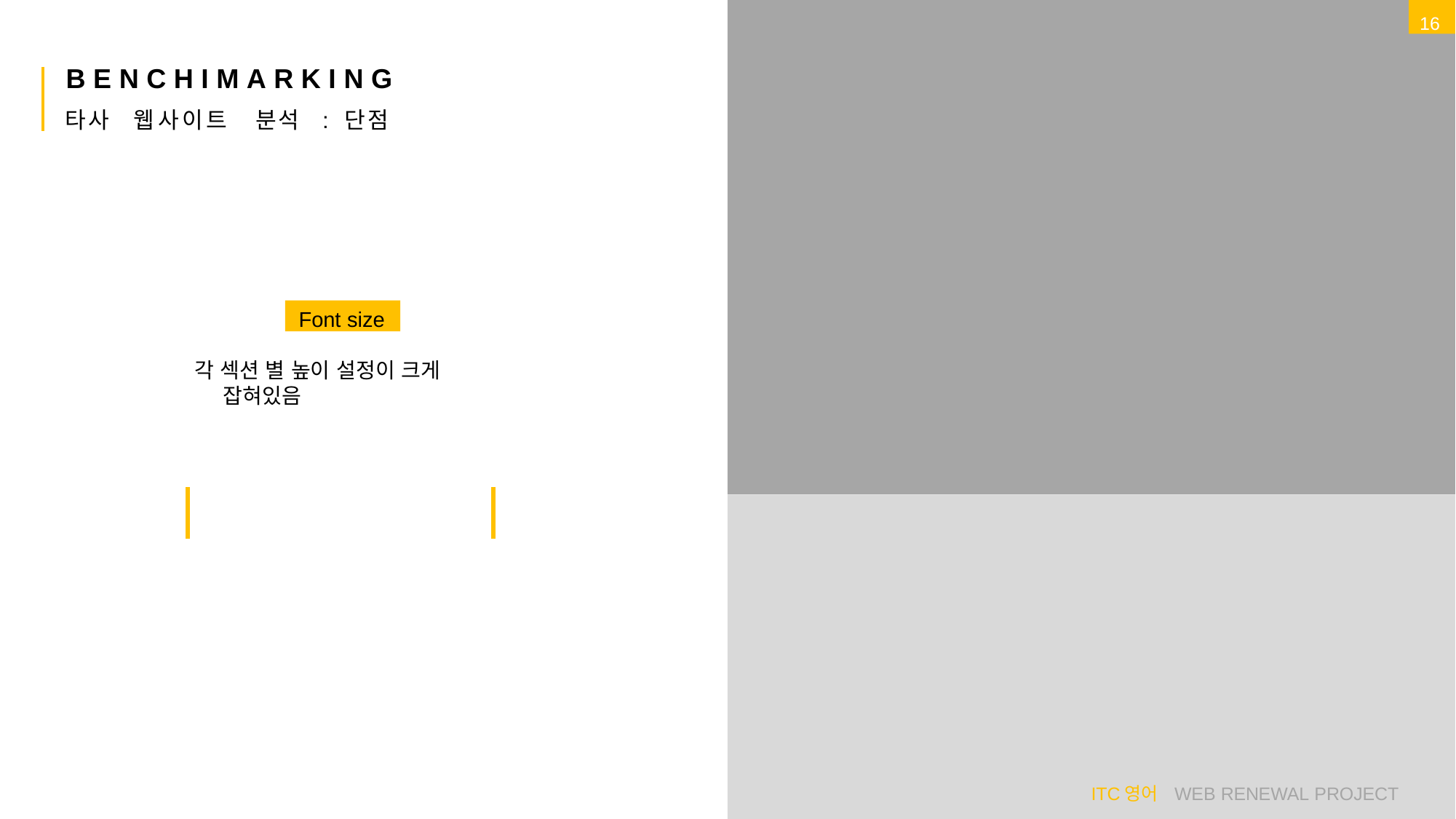

16
# B E N C H I M A R K I N G

타사	웹사이트	분석	:	단점
Font size
‘빅비주얼’ 의 부재

웹 사이트 이용자에게 병원이 가진 특  정한 이미지나 분위기를 전달할 기회가  없음
각 섹션 별 높이 설정이 크게 잡혀있음

ITC영어 WEB RENEWAL PROJECT